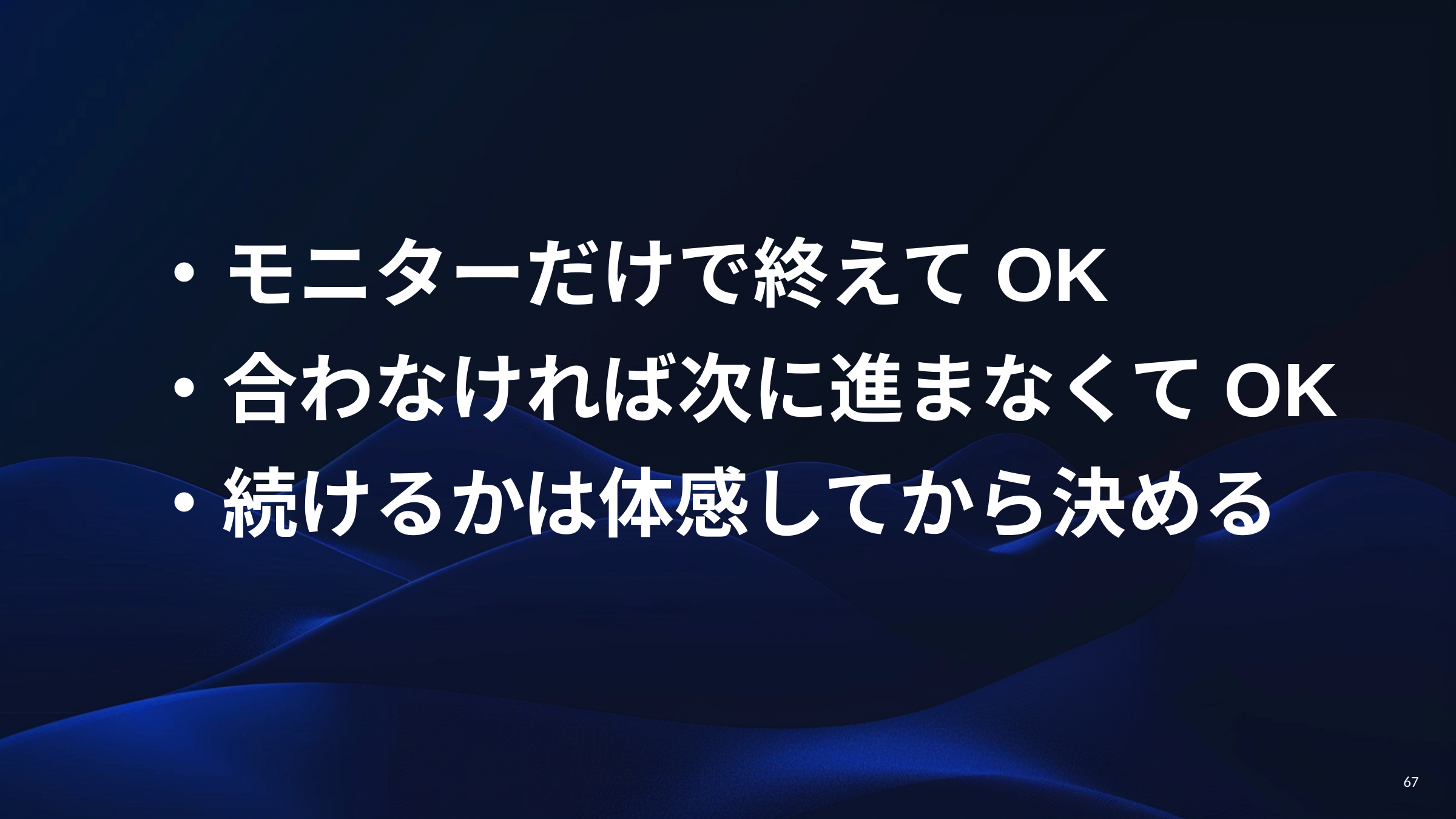

・モニターだけで終えてOK

・合わなければ次に進まなくてOK

・続けるかは体感してから決める
67